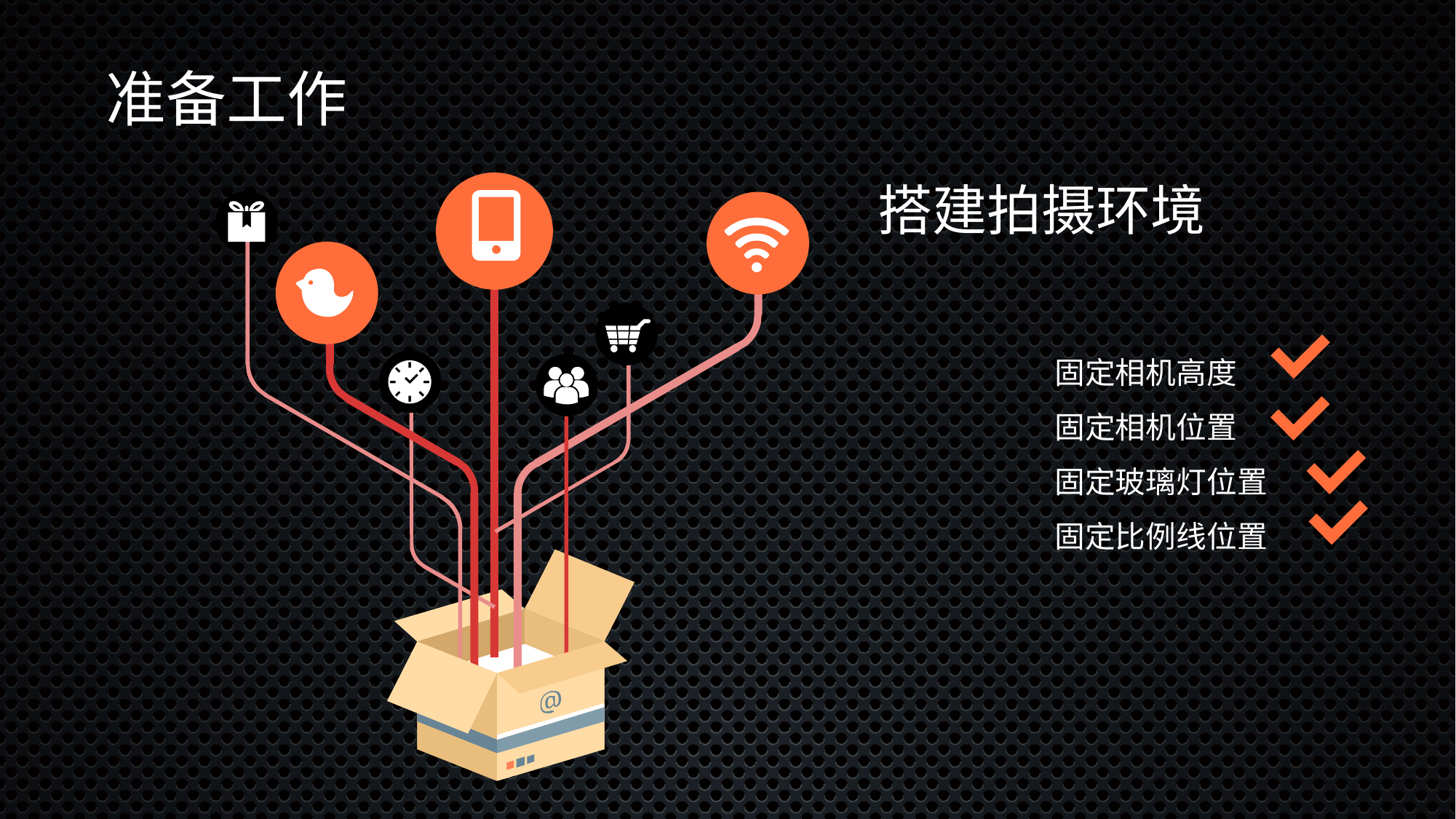

# 准备工作
搭建拍摄环境

固定相机高度
固定相机位置
固定玻璃灯位置
固定比例线位置